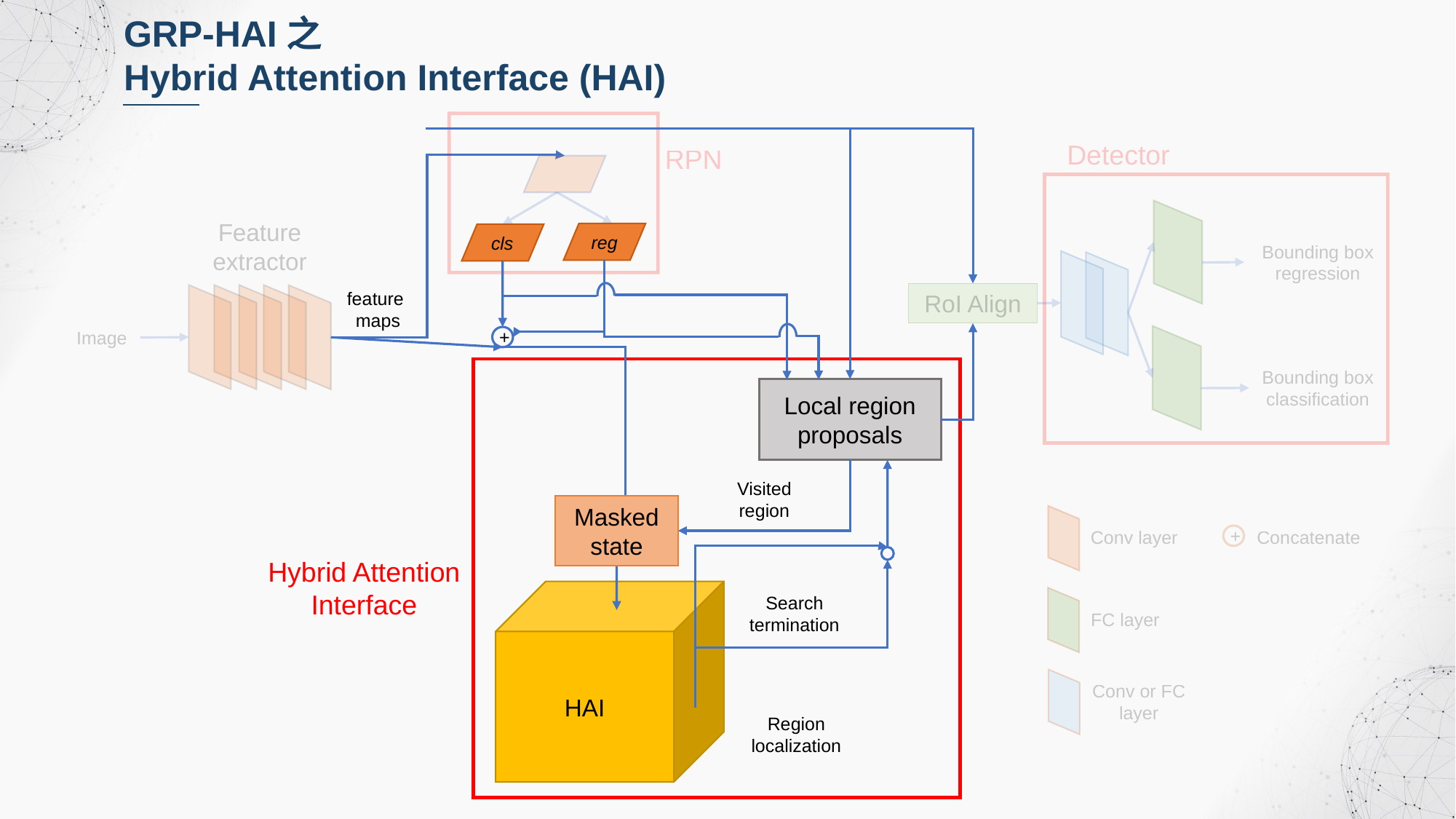

GRP-HAI之
Hybrid Attention Interface (HAI)

Detector
RPN

Bounding box regression

RoI Align
Bounding box classification

Feature extractor
reg
cls

feature
maps

Image
+

Local region proposals

Visited region
Masked state
Conv layer

Concatenate
+
FC layer

Conv or FC layer

Hybrid Attention Interface

HAI
Search termination
Region
localization